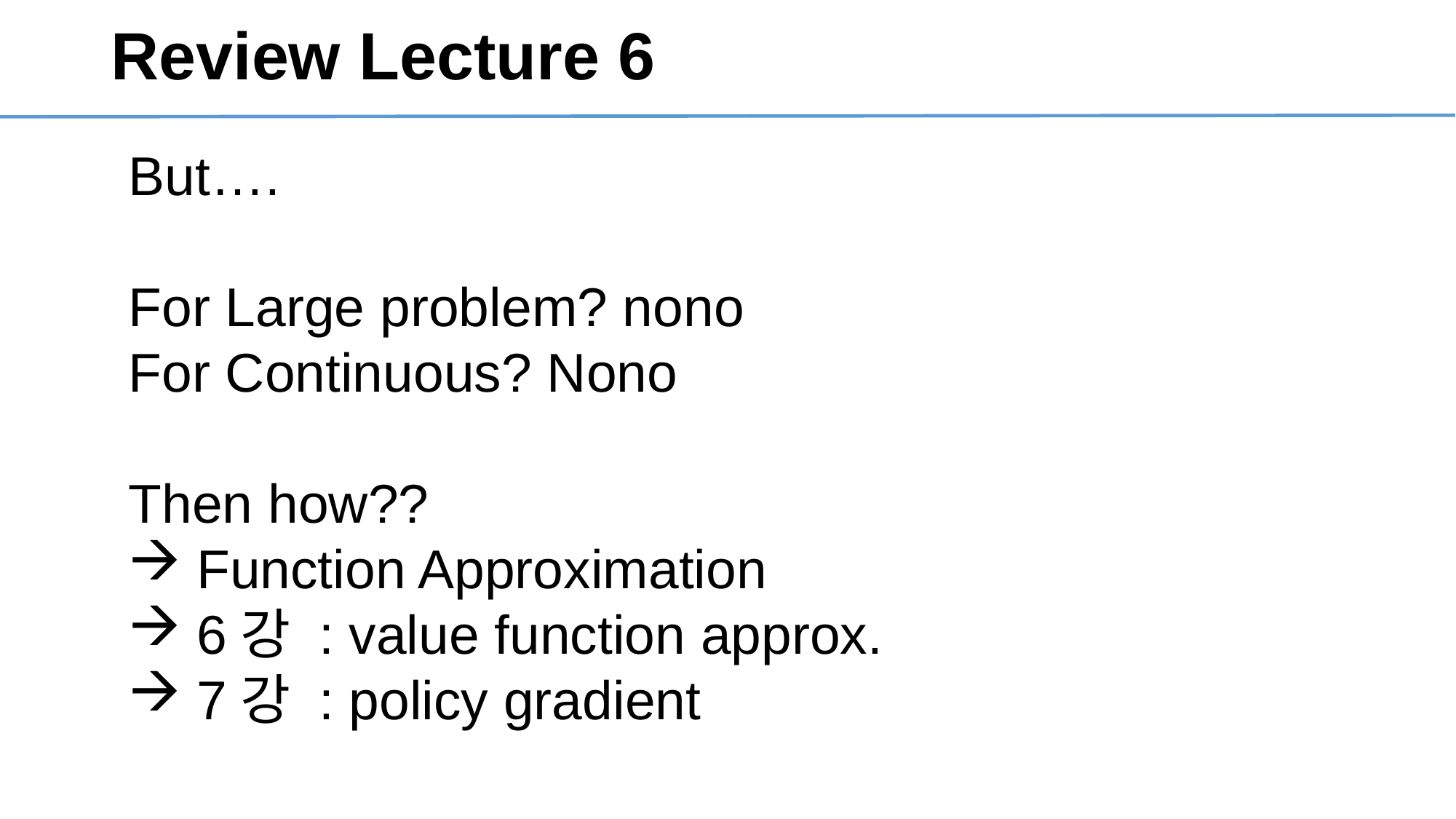

# Review Lecture 6
But….

For Large problem? nono
For Continuous? Nono

Then how??
Function Approximation
6강 : value function approx.
7강 : policy gradient